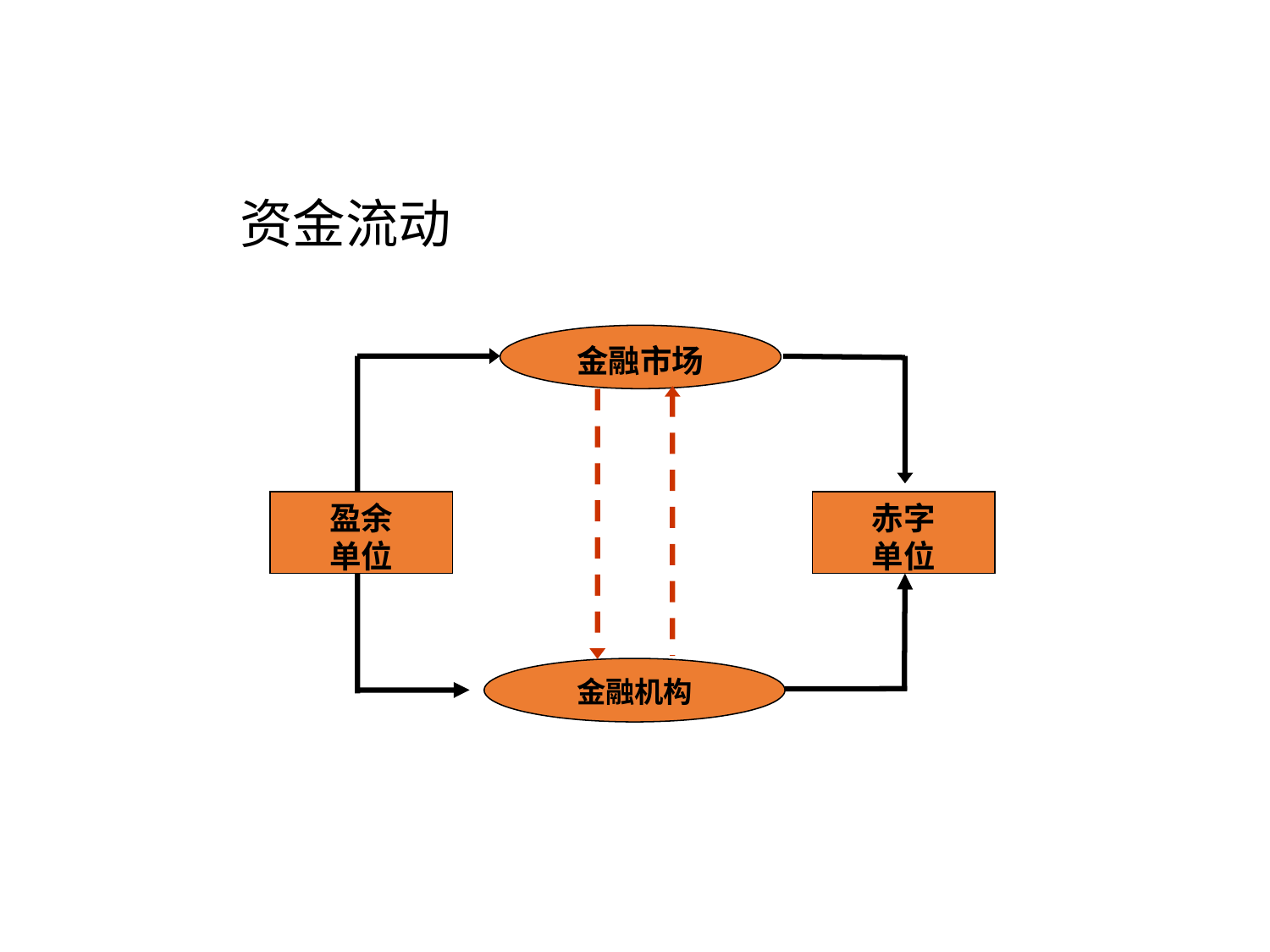

# 资金流动
金融市场

盈余
单位
赤字
单位

金融机构